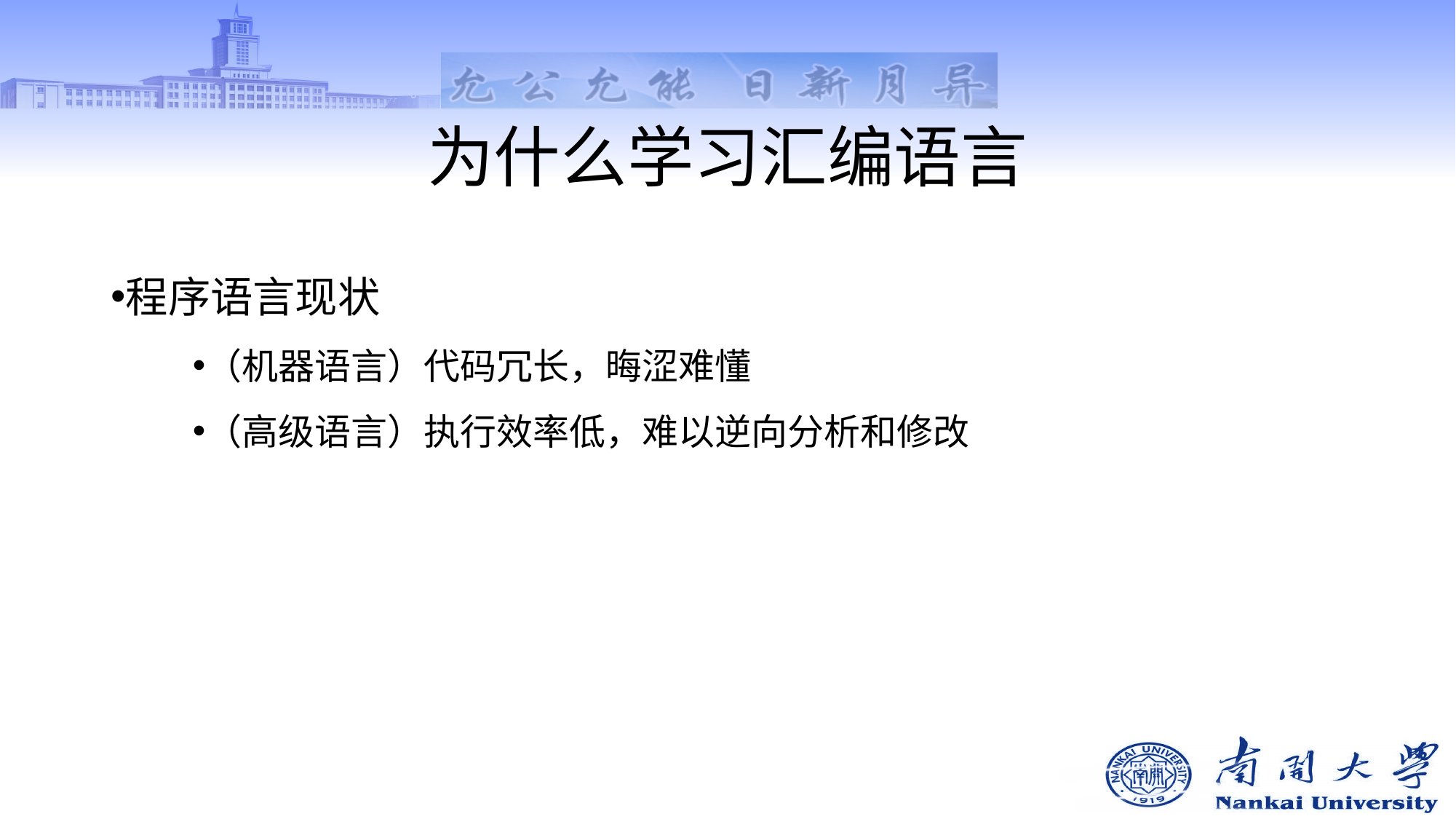

# 为什么学习汇编语言
程序语言现状
（机器语言）代码冗长，晦涩难懂
（高级语言）执行效率低，难以逆向分析和修改